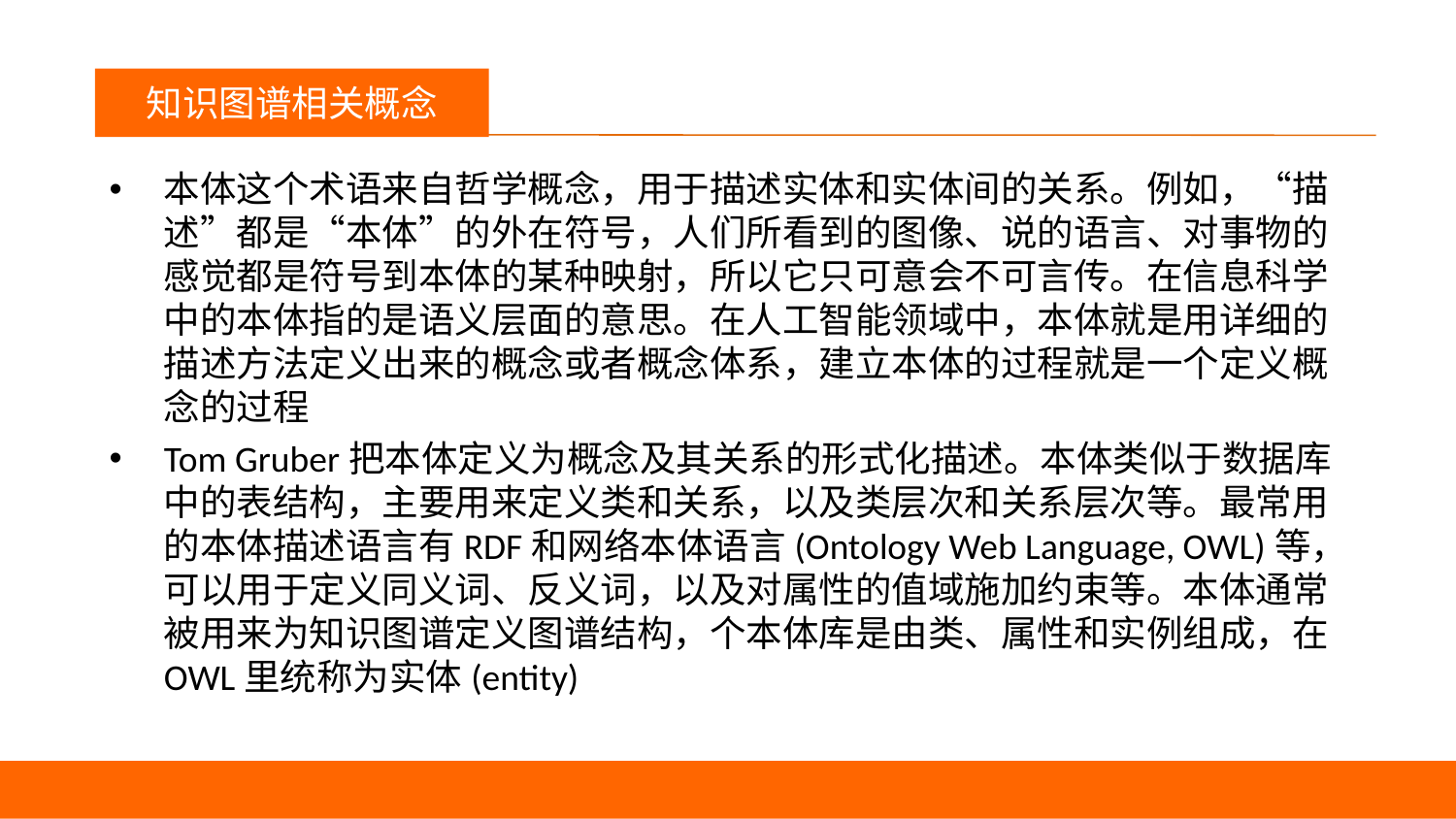

议程
知识图谱相关概念

本体这个术语来自哲学概念，用于描述实体和实体间的关系。例如，“描述”都是“本体”的外在符号，人们所看到的图像、说的语言、对事物的感觉都是符号到本体的某种映射，所以它只可意会不可言传。在信息科学中的本体指的是语义层面的意思。在人工智能领域中，本体就是用详细的描述方法定义出来的概念或者概念体系，建立本体的过程就是一个定义概念的过程
Tom Gruber把本体定义为概念及其关系的形式化描述。本体类似于数据库中的表结构，主要用来定义类和关系，以及类层次和关系层次等。最常用的本体描述语言有RDF和网络本体语言(Ontology Web Language, OWL)等， 可以用于定义同义词、反义词，以及对属性的值域施加约束等。本体通常被用来为知识图谱定义图谱结构，个本体库是由类、属性和实例组成，在OWL里统称为实体(entity)